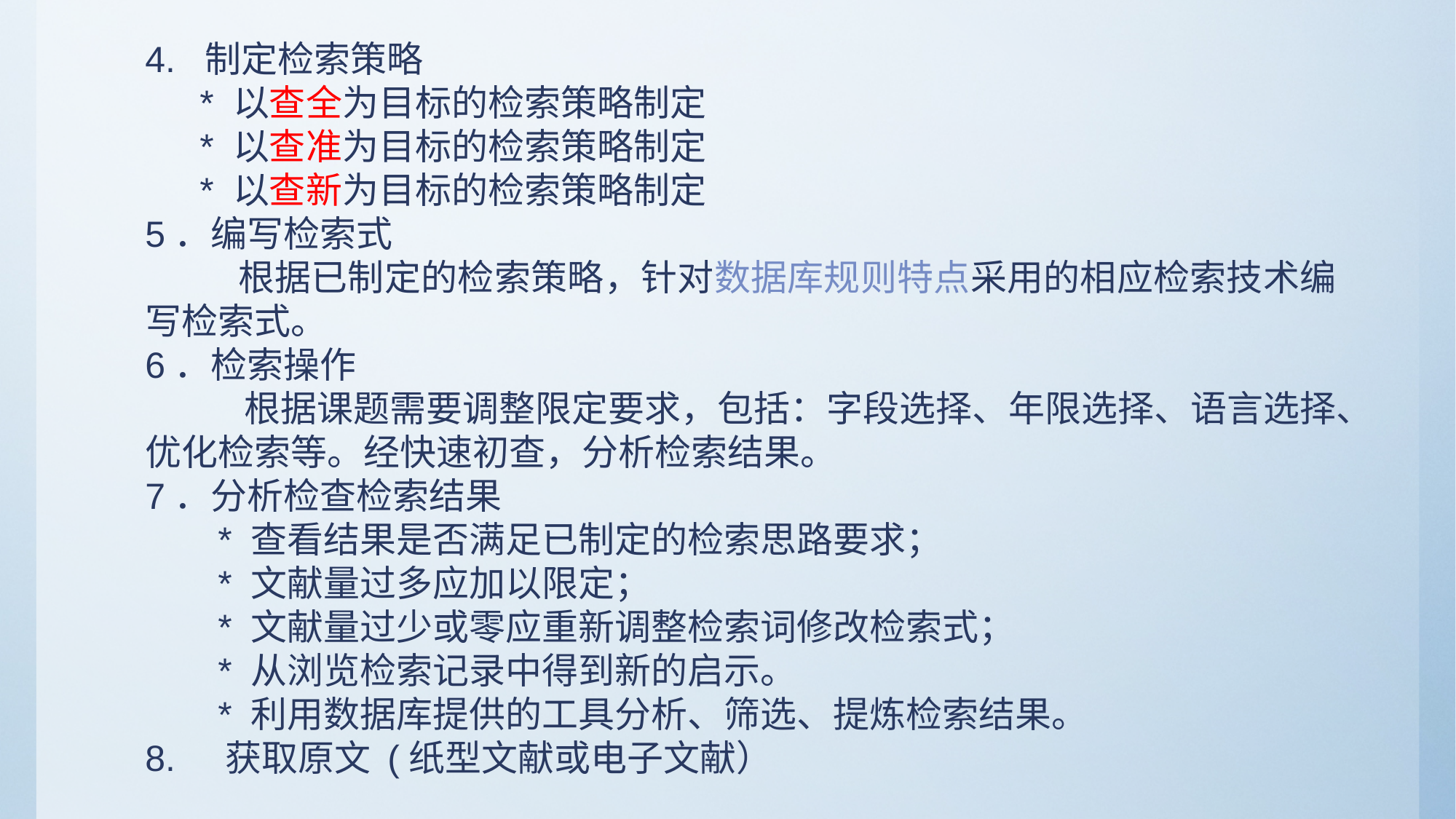

4.  制定检索策略
* 以查全为目标的检索策略制定
* 以查准为目标的检索策略制定
* 以查新为目标的检索策略制定
5．编写检索式
          根据已制定的检索策略，针对数据库规则特点采用的相应检索技术编写检索式。
6．检索操作
           根据课题需要调整限定要求，包括：字段选择、年限选择、语言选择、优化检索等。经快速初查，分析检索结果。
7．分析检查检索结果
* 查看结果是否满足已制定的检索思路要求；
* 文献量过多应加以限定；
* 文献量过少或零应重新调整检索词修改检索式；
* 从浏览检索记录中得到新的启示。
* 利用数据库提供的工具分析、筛选、提炼检索结果。
8.    获取原文 (纸型文献或电子文献）